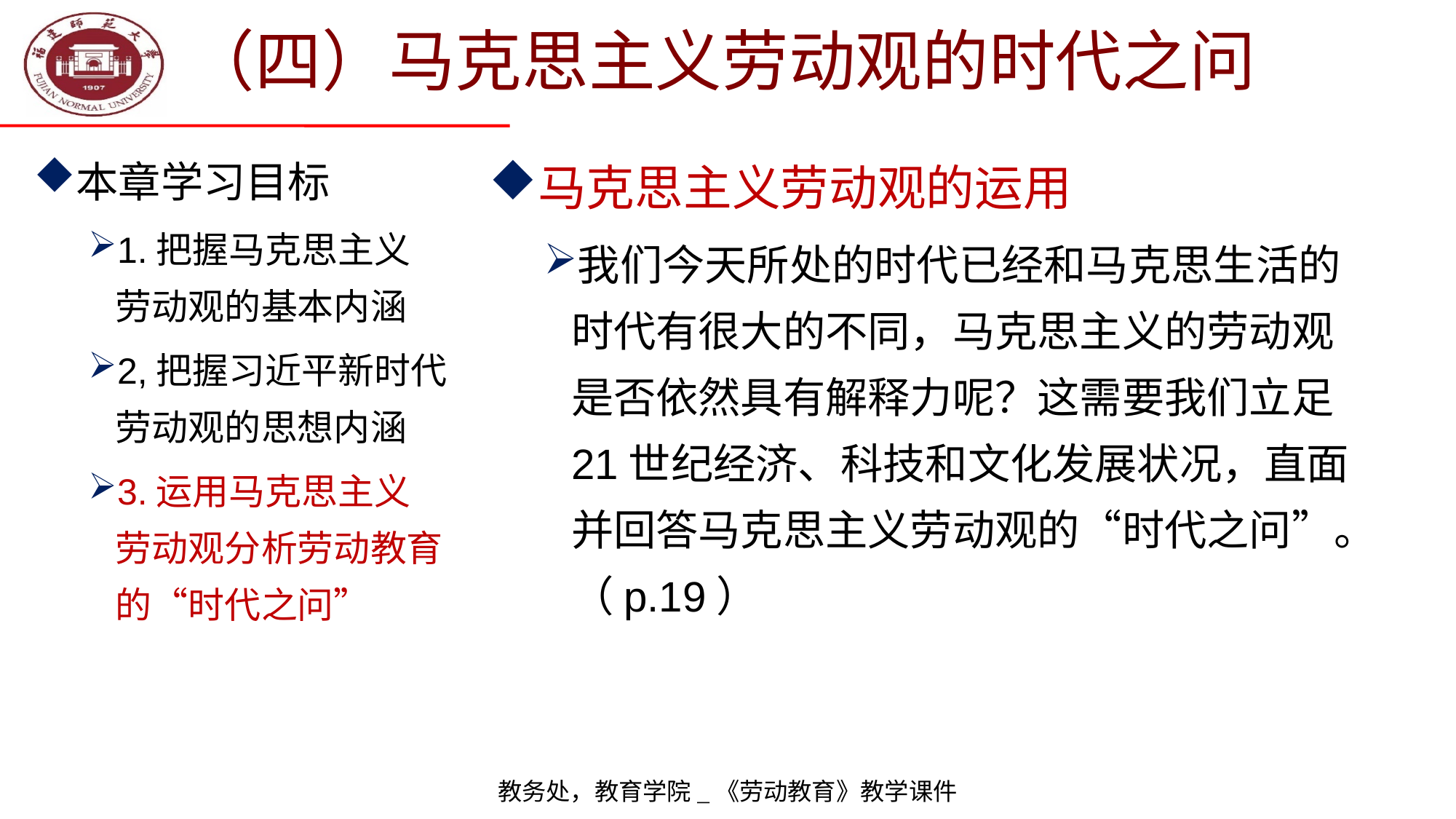

# （四）马克思主义劳动观的时代之问
本章学习目标
1.把握马克思主义
劳动观的基本内涵
2,把握习近平新时代劳动观的思想内涵
3.运用马克思主义
劳动观分析劳动教育的“时代之问”
马克思主义劳动观的运用
我们今天所处的时代已经和马克思生活的
时代有很大的不同，马克思主义的劳动观
是否依然具有解释力呢？这需要我们立足
21世纪经济、科技和文化发展状况，直面
并回答马克思主义劳动观的“时代之问”。 （p.19）